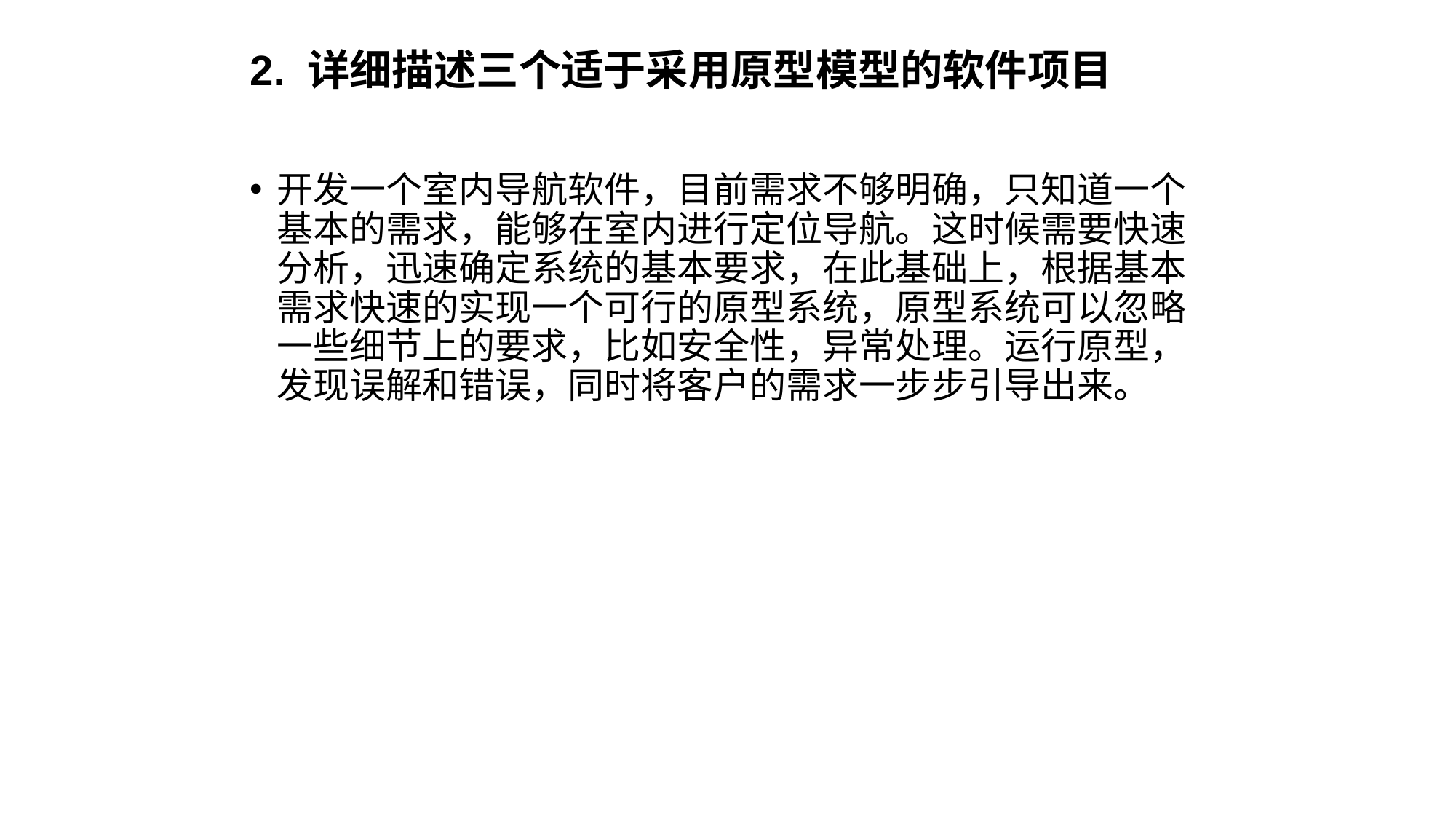

2. 详细描述三个适于采用原型模型的软件项目

开发一个室内导航软件，目前需求不够明确，只知道一个基本的需求，能够在室内进行定位导航。这时候需要快速分析，迅速确定系统的基本要求，在此基础上，根据基本需求快速的实现一个可行的原型系统，原型系统可以忽略一些细节上的要求，比如安全性，异常处理。运行原型，发现误解和错误，同时将客户的需求一步步引导出来。